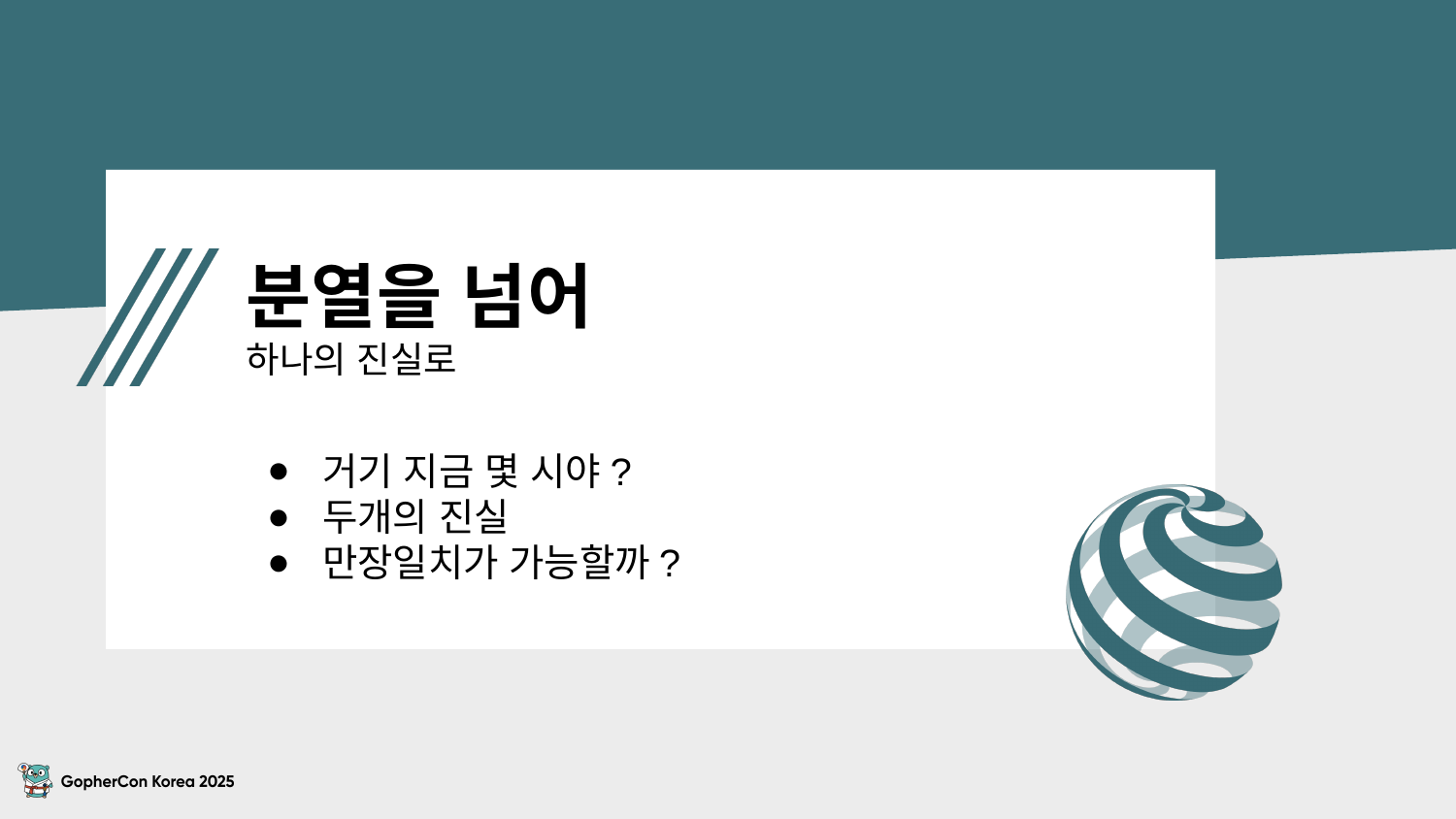

# 분열을 넘어 하나의 진실로
거기 지금 몇 시야?
두개의 진실
만장일치가 가능할까?